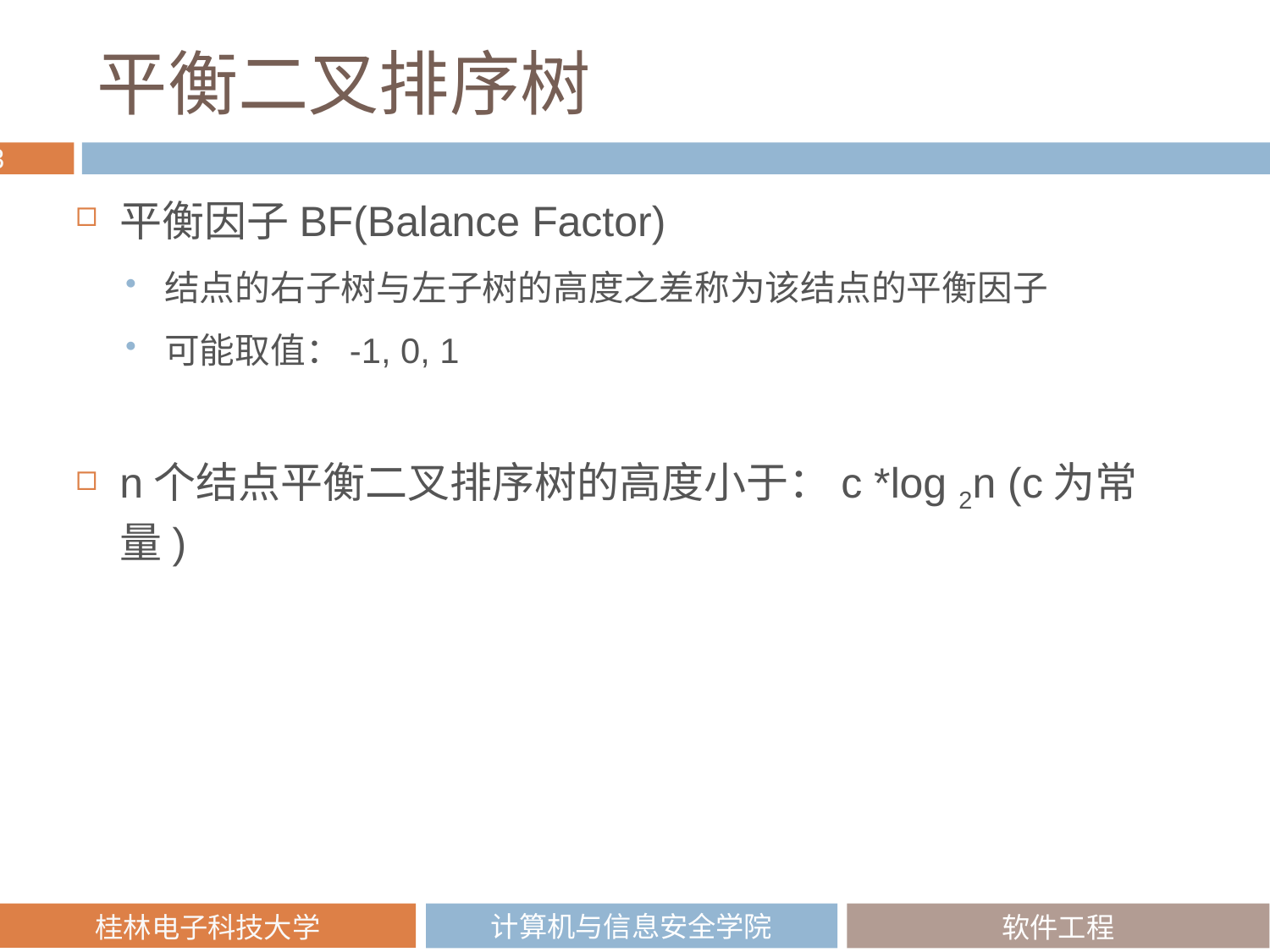

# 平衡二叉排序树
平衡因子BF(Balance Factor)
结点的右子树与左子树的高度之差称为该结点的平衡因子
可能取值：-1, 0, 1

n个结点平衡二叉排序树的高度小于：c *log 2n (c为常量)